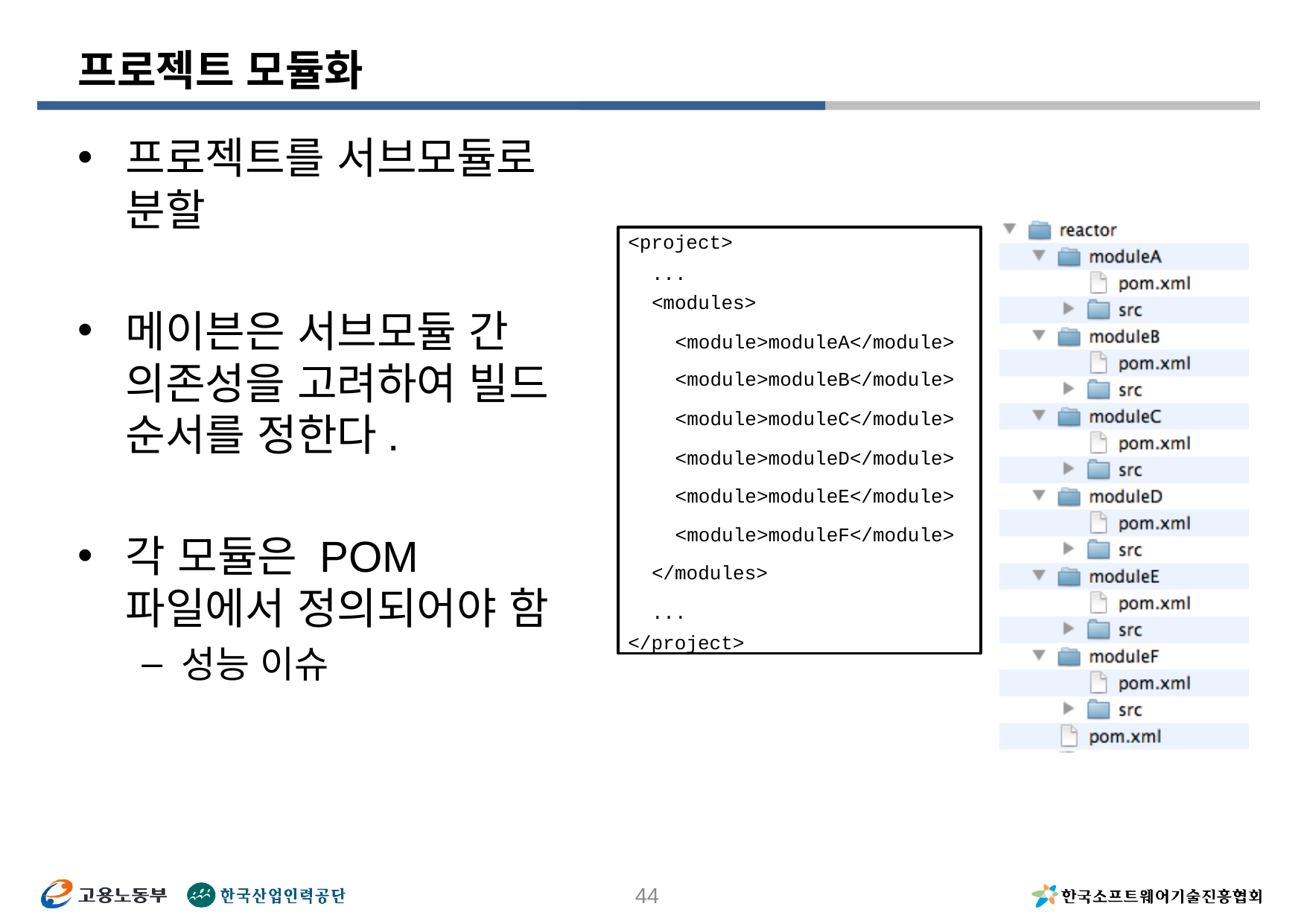

# 프로젝트 모듈화
프로젝트를 서브모듈로 분할

메이븐은 서브모듈 간 의존성을 고려하여 빌드 순서를 정한다.

각 모듈은 POM 파일에서 정의되어야 함
성능 이슈

<project>
...
<modules>
<module>moduleA</module>
<module>moduleB</module>
<module>moduleC</module>
<module>moduleD</module>
<module>moduleE</module>
<module>moduleF</module>
</modules>
...
</project>
44